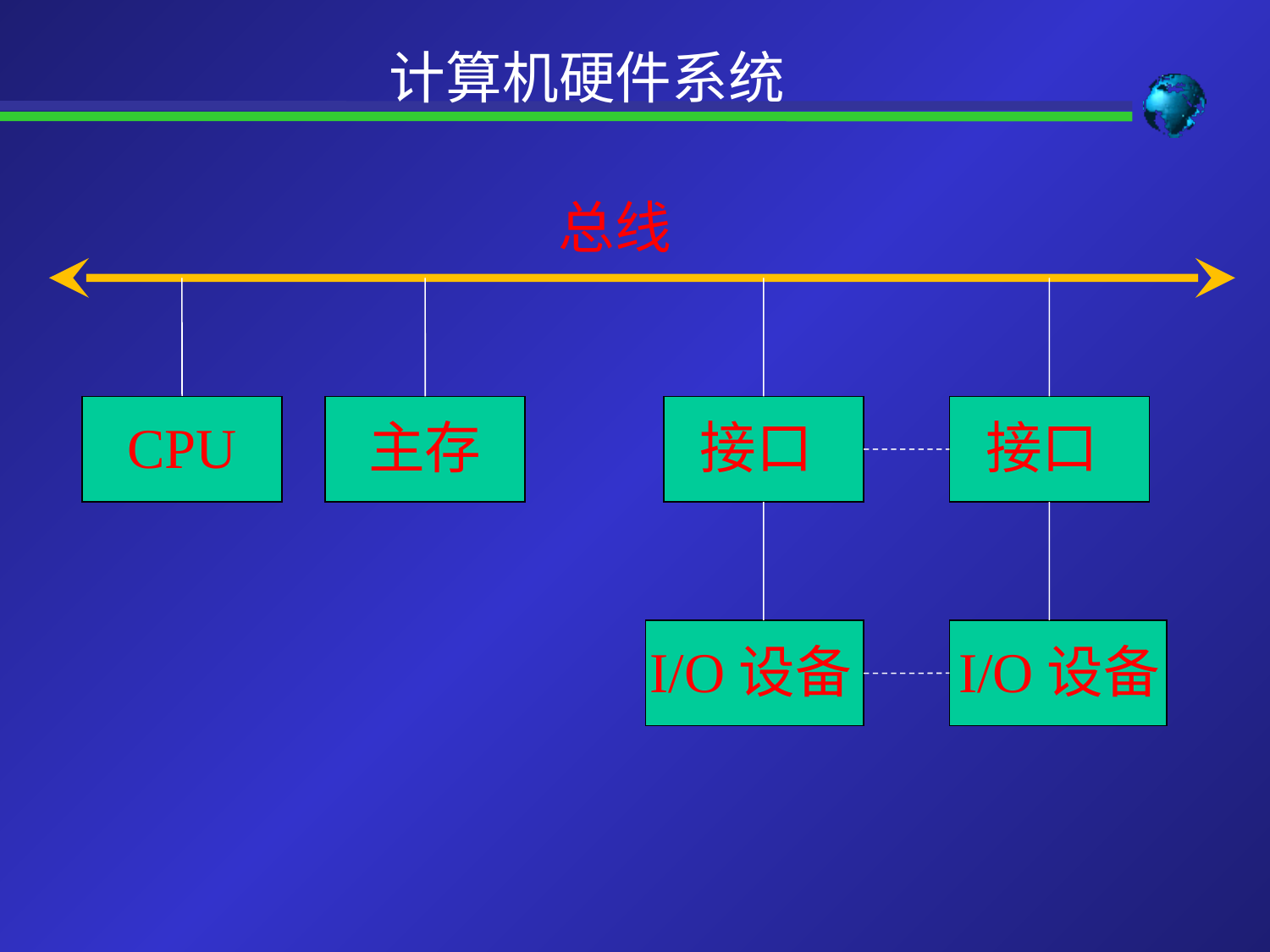

5
计算机硬件系统
总线

CPU
主存
接口
接口

I/O设备
I/O设备